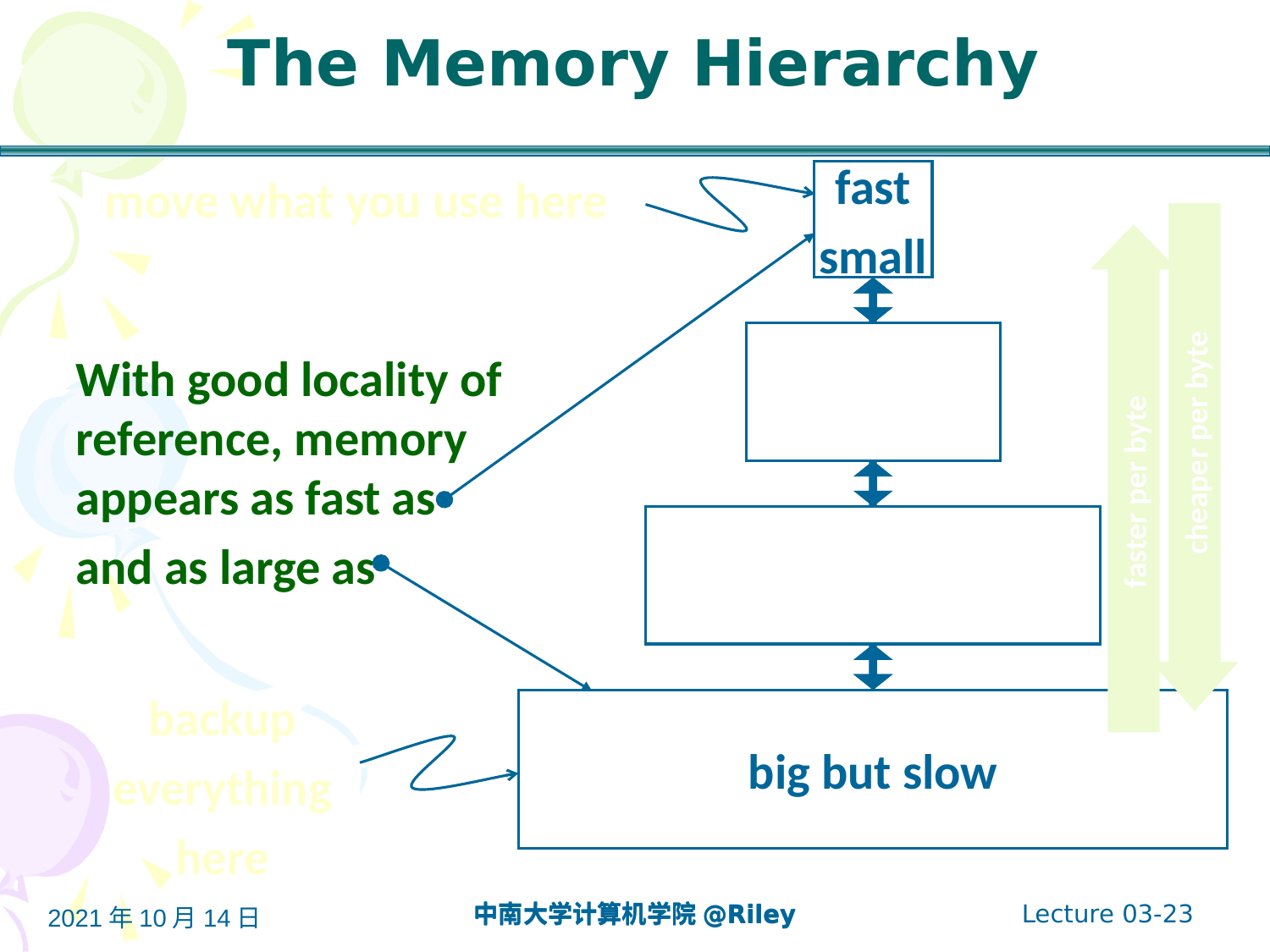

# The Memory Hierarchy

fast
small
move what you use here

With good locality of reference, memory appears as fast as
and as large as
faster per byte
cheaper per byte

backup
everything
here
big but slow

Lecture 03-23
中南大学计算机学院@Riley
中南大学计算机学院@Riley
2021年10月14日